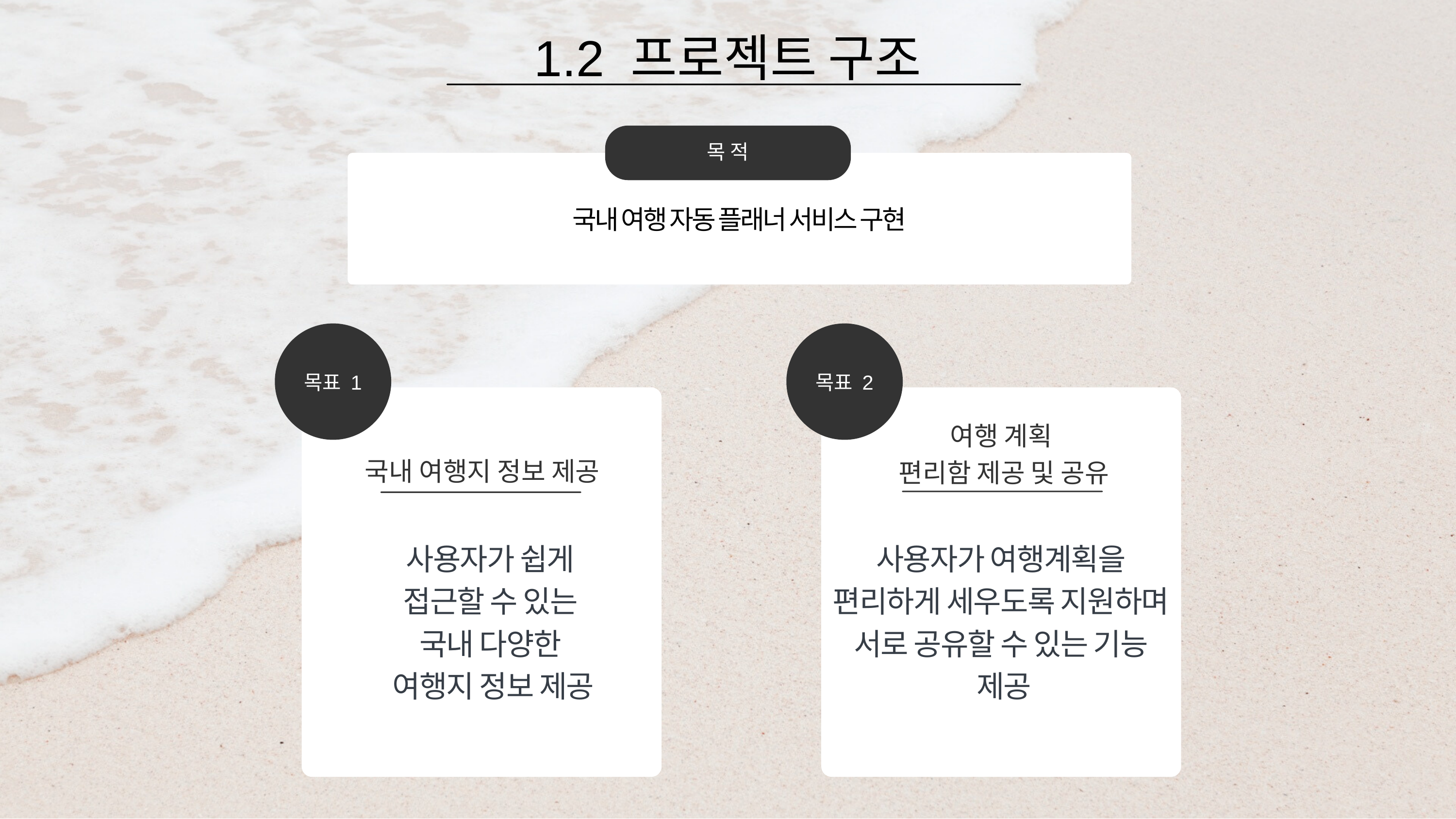

1.2 프로젝트 구조

목 적

국내 여행 자동 플래너 서비스 구현

목표 1
목표 2

여행 계획
편리함 제공 및 공유
국내 여행지 정보 제공

사용자가 쉽게
접근할 수 있는
국내 다양한
여행지 정보 제공
사용자가 여행계획을
편리하게 세우도록 지원하며
서로 공유할 수 있는 기능
제공